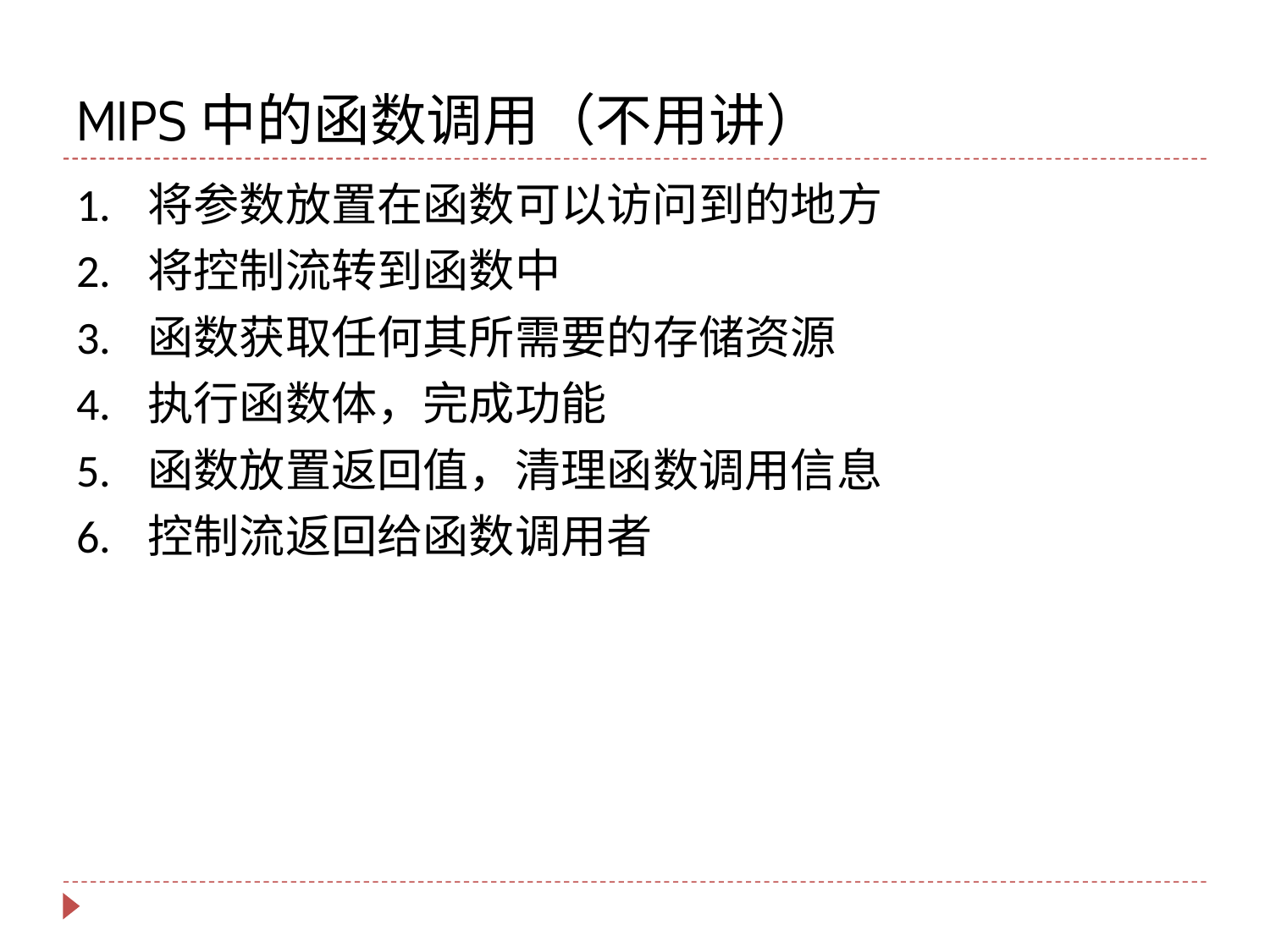

# MIPS中的函数调用（不用讲）
将参数放置在函数可以访问到的地方
将控制流转到函数中
函数获取任何其所需要的存储资源
执行函数体，完成功能
函数放置返回值，清理函数调用信息
控制流返回给函数调用者